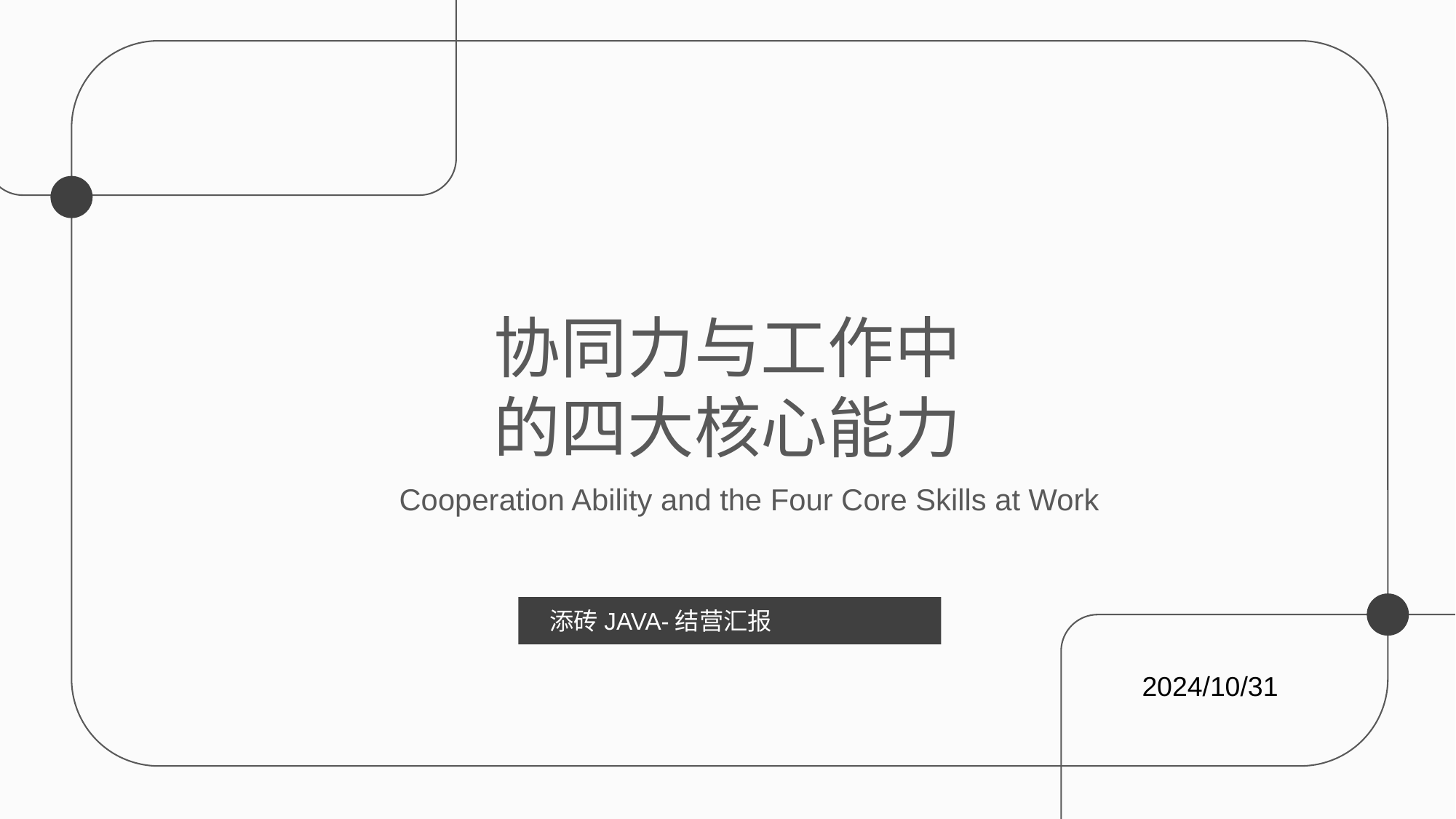

协同力与工作中
的四大核心能力
Cooperation Ability and the Four Core Skills at Work

添砖JAVA-结营汇报

2024/10/31